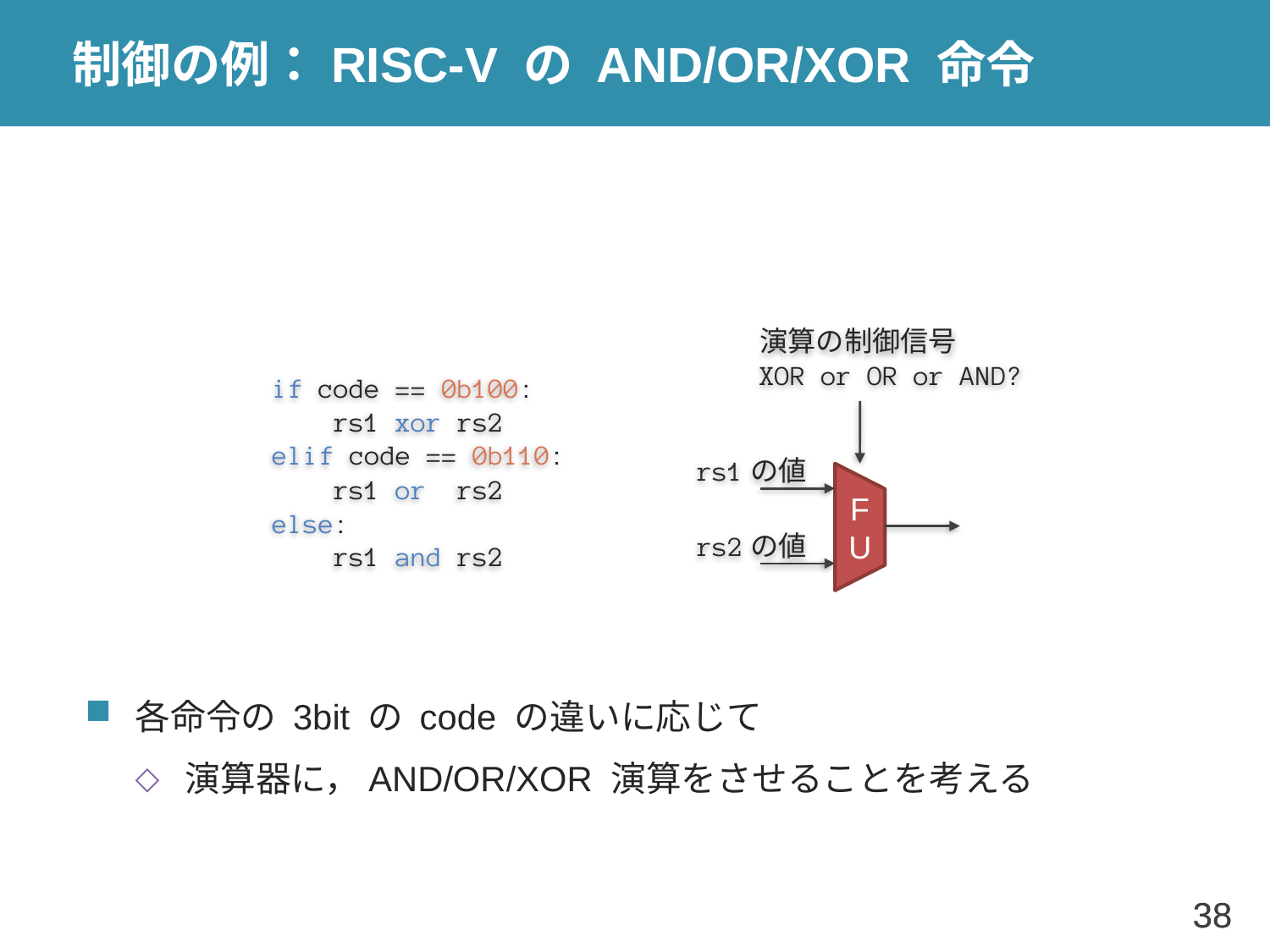

# 制御の例：RISC-V の AND/OR/XOR 命令
演算の制御信号
XOR or OR or AND?
if code == 0b100:
    rs1 xor rs2
elif code == 0b110:
    rs1 or  rs2
else:
    rs1 and rs2
rs1の値
FU
rs2の値
各命令の 3bit の code の違いに応じて
演算器に，AND/OR/XOR 演算をさせることを考える